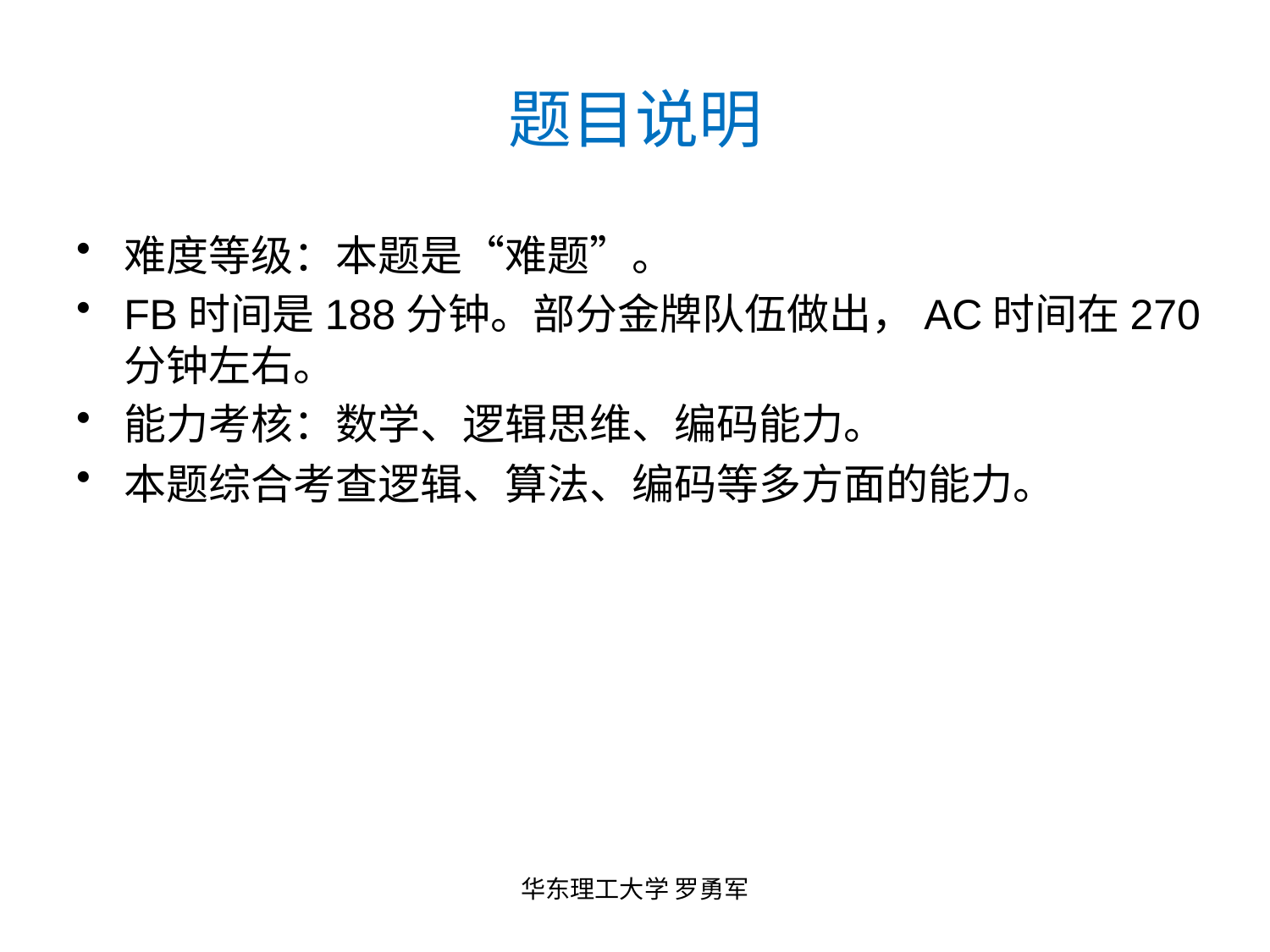

# 题目说明
难度等级：本题是“难题”。
FB时间是188分钟。部分金牌队伍做出，AC时间在270分钟左右。
能力考核：数学、逻辑思维、编码能力。
本题综合考查逻辑、算法、编码等多方面的能力。
华东理工大学 罗勇军